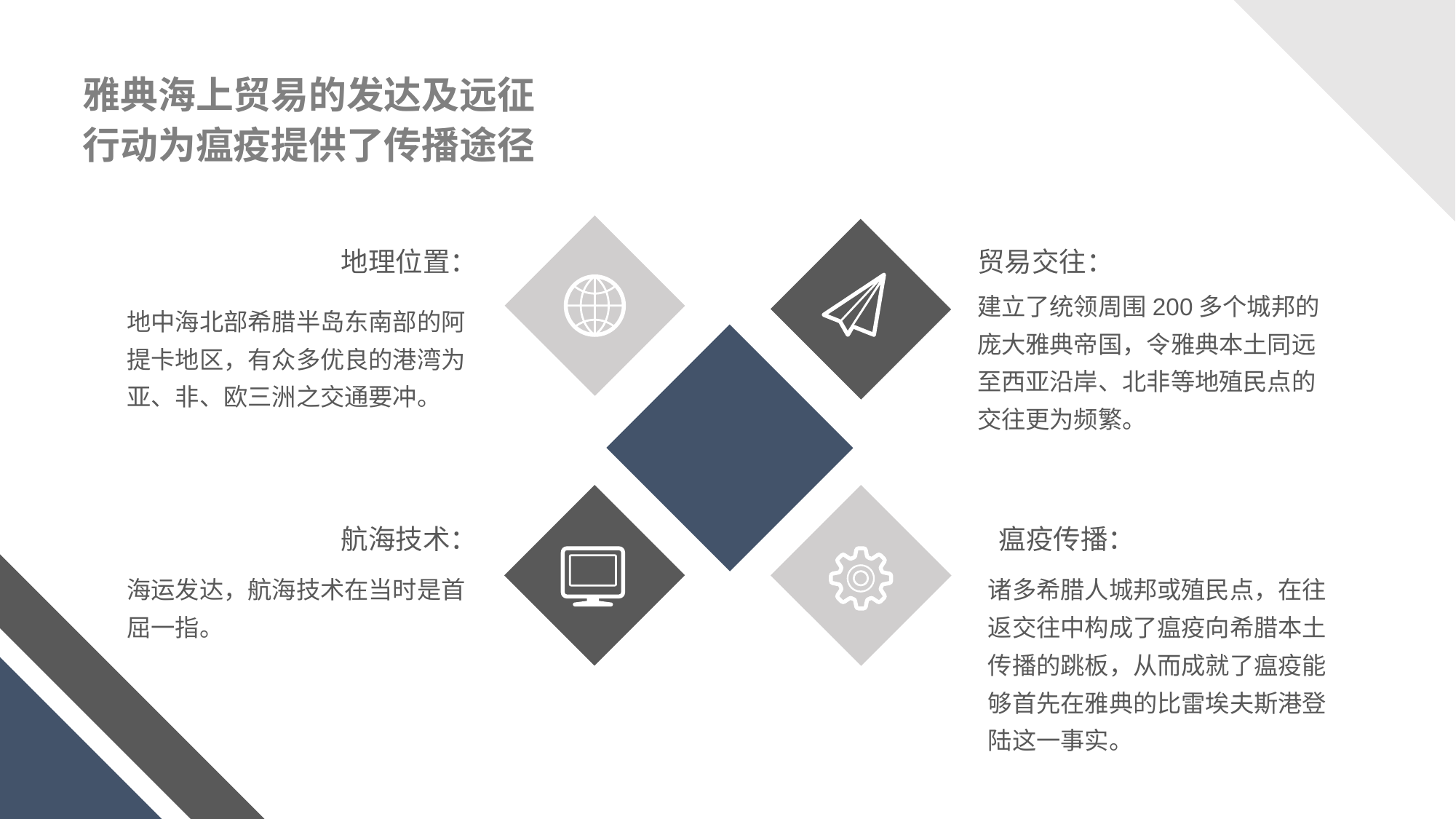

雅典海上贸易的发达及远征行动为瘟疫提供了传播途径
地理位置：
贸易交往：

建立了统领周围200多个城邦的庞大雅典帝国，令雅典本土同远至西亚沿岸、北非等地殖民点的交往更为频繁。

地中海北部希腊半岛东南部的阿提卡地区，有众多优良的港湾为亚、非、欧三洲之交通要冲。

航海技术：

海运发达，航海技术在当时是首屈一指。
瘟疫传播：

诸多希腊人城邦或殖民点，在往返交往中构成了瘟疫向希腊本土传播的跳板，从而成就了瘟疫能够首先在雅典的比雷埃夫斯港登陆这一事实。